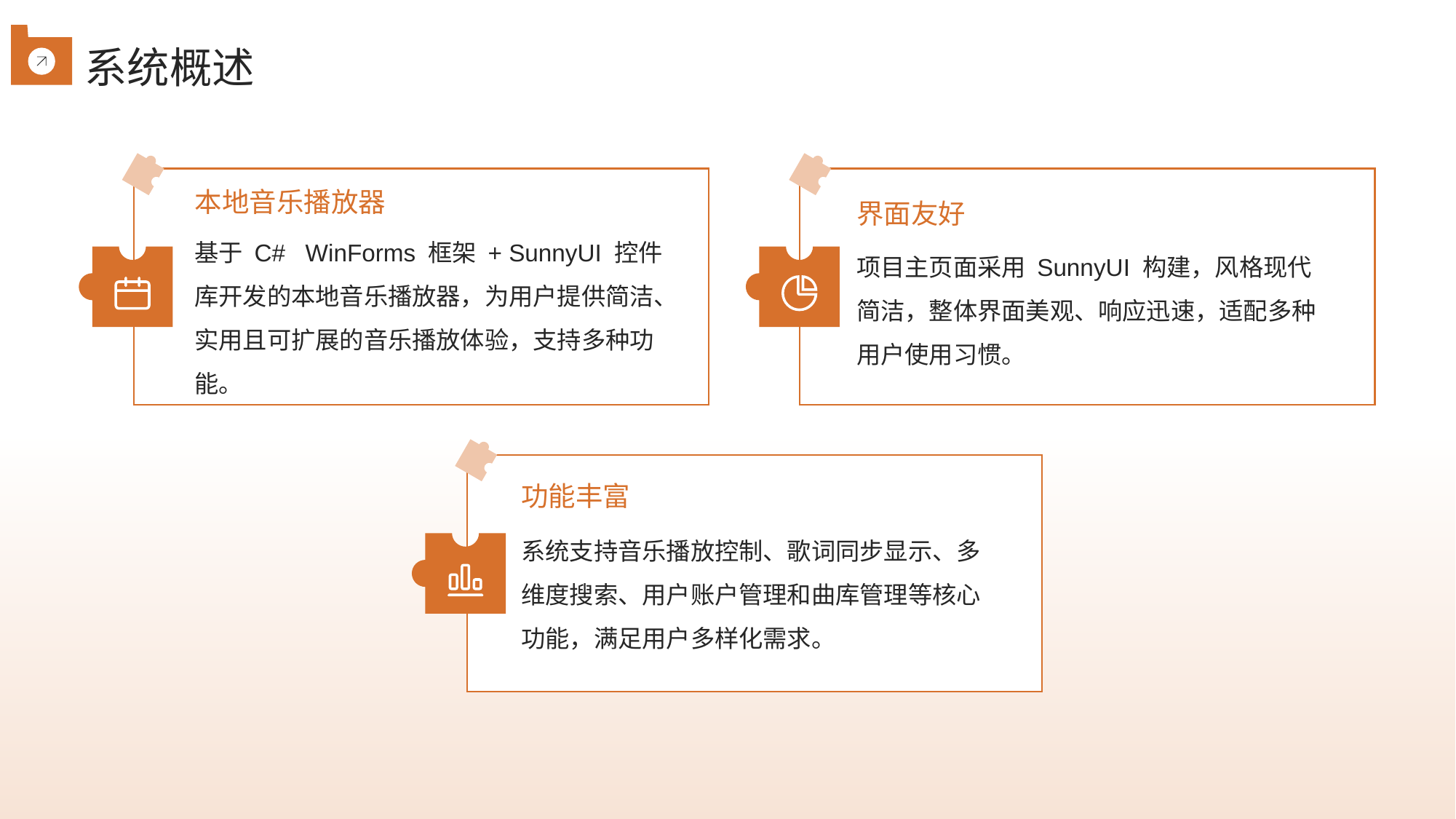

系统概述

界面友好

本地音乐播放器
基于 C#   WinForms 框架 + SunnyUI 控件库开发的本地音乐播放器，为用户提供简洁、实用且可扩展的音乐播放体验，支持多种功能。
项目主页面采用 SunnyUI 构建，风格现代简洁，整体界面美观、响应迅速，适配多种用户使用习惯。

功能丰富

系统支持音乐播放控制、歌词同步显示、多维度搜索、用户账户管理和曲库管理等核心功能，满足用户多样化需求。